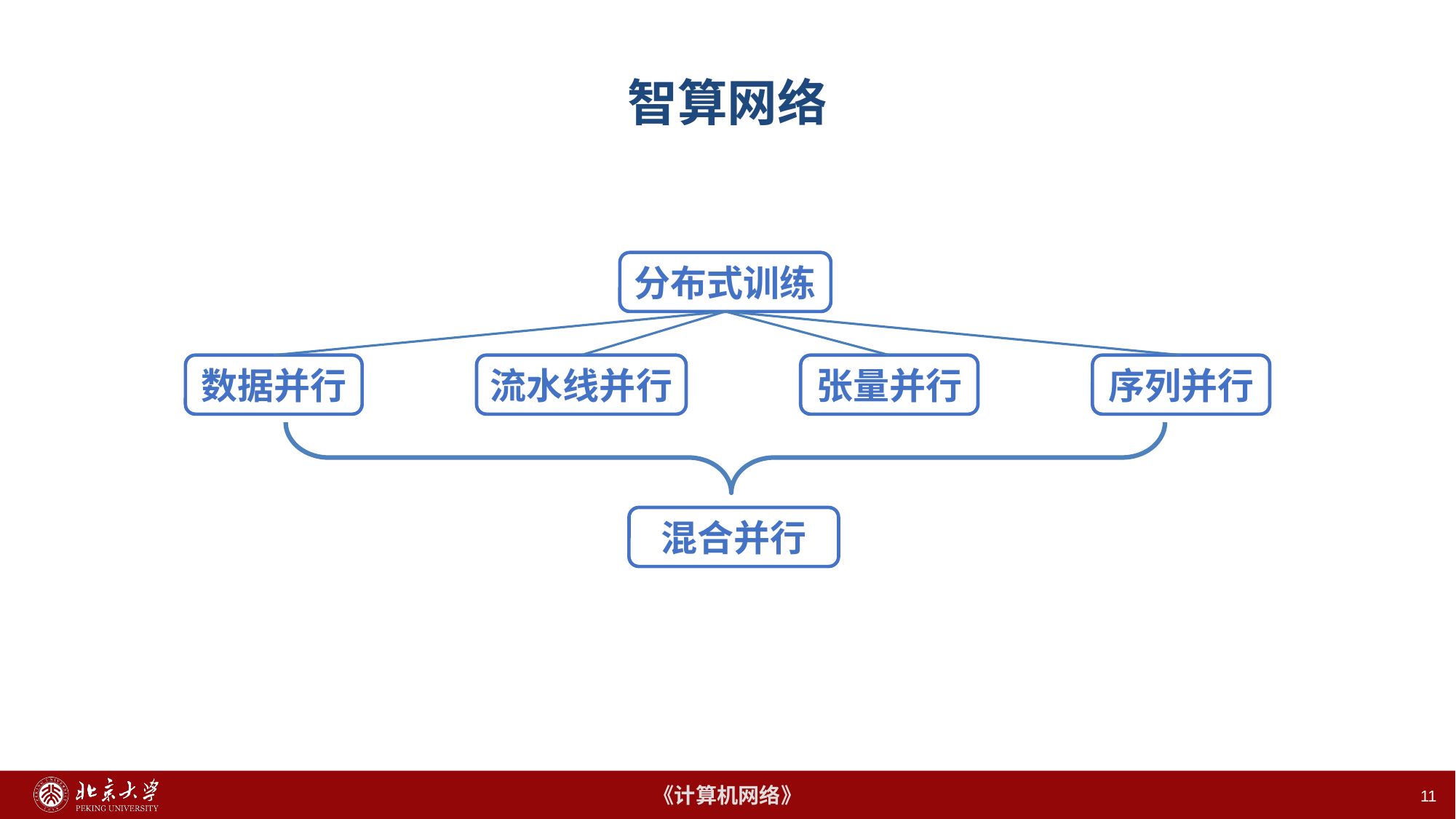

# 智算网络

分布式训练
数据并行
流水线并行
张量并行
序列并行
混合并行
11